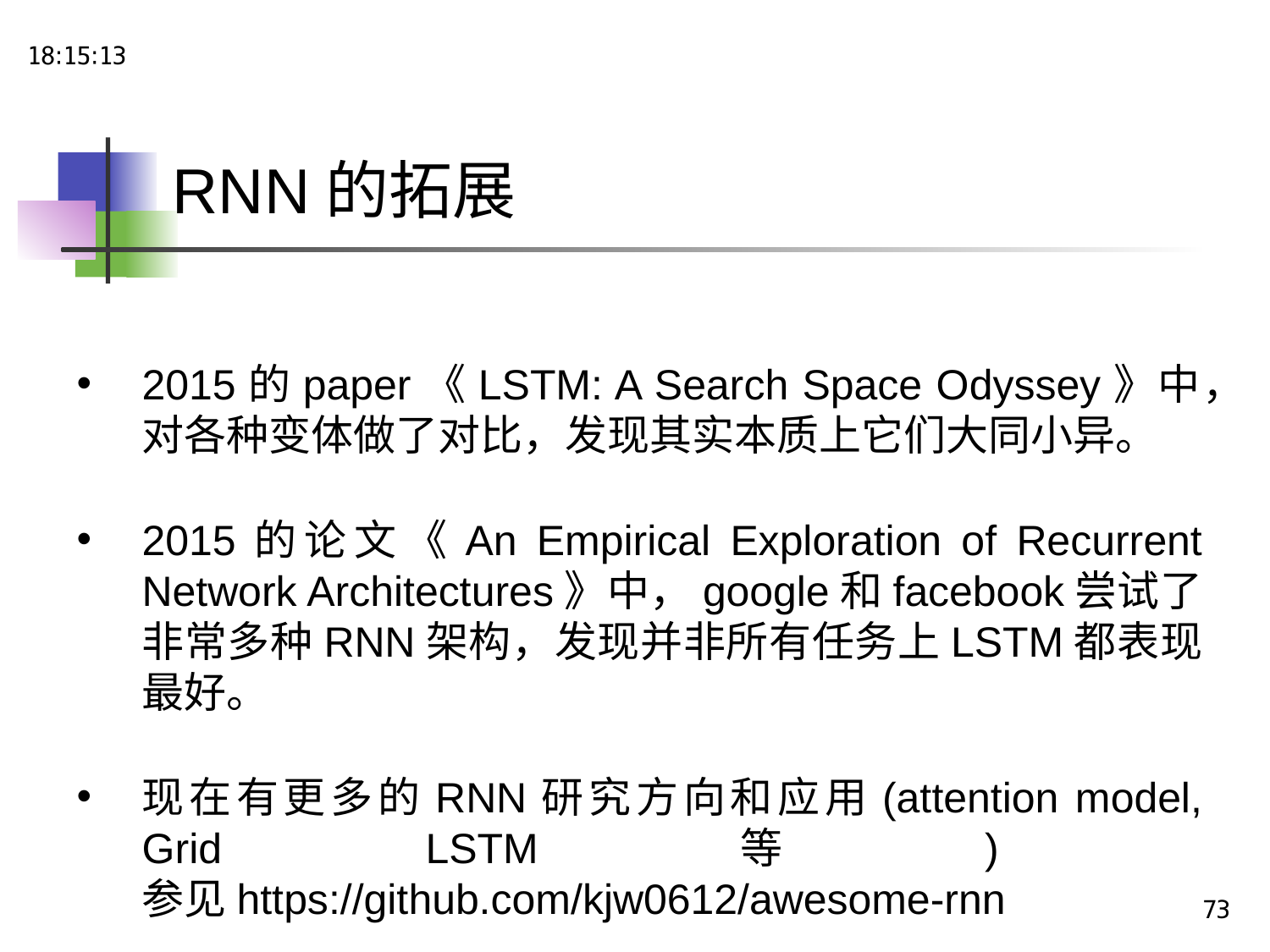

18:15:13
# RNN的拓展
2015的paper《LSTM: A Search Space Odyssey》中，对各种变体做了对比，发现其实本质上它们大同小异。

2015的论文《An Empirical Exploration of Recurrent Network Architectures》中，google和facebook尝试了非常多种RNN架构，发现并非所有任务上LSTM都表现最好。

现在有更多的RNN研究方向和应用(attention model, Grid LSTM等)  参见https://github.com/kjw0612/awesome-rnn
73